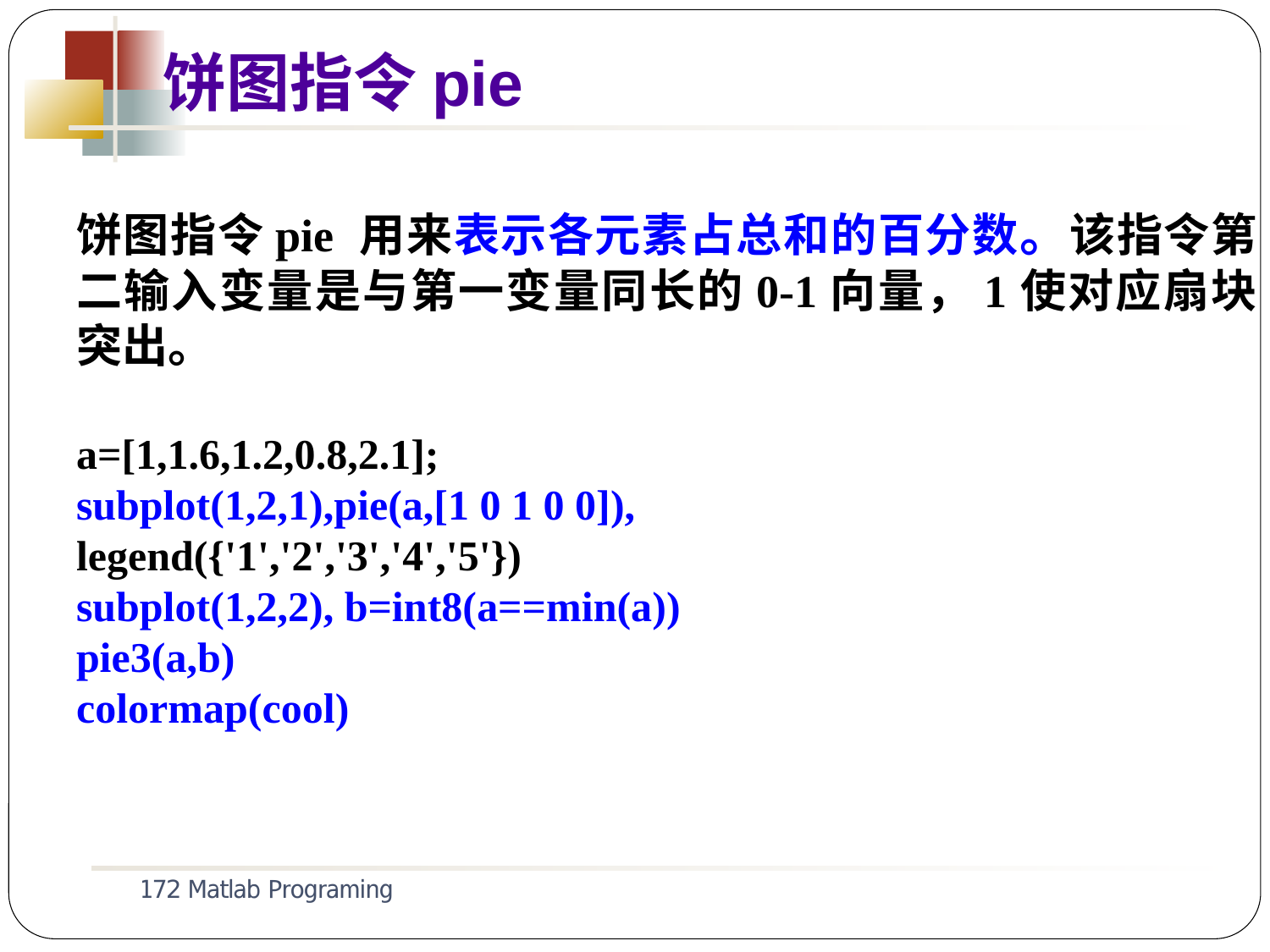

饼图指令pie
饼图指令pie 用来表示各元素占总和的百分数。该指令第二输入变量是与第一变量同长的0-1向量，1使对应扇块突出。

a=[1,1.6,1.2,0.8,2.1];
subplot(1,2,1),pie(a,[1 0 1 0 0]),
legend({'1','2','3','4','5'})
subplot(1,2,2), b=int8(a==min(a))
pie3(a,b)
colormap(cool)
172 Matlab Programing